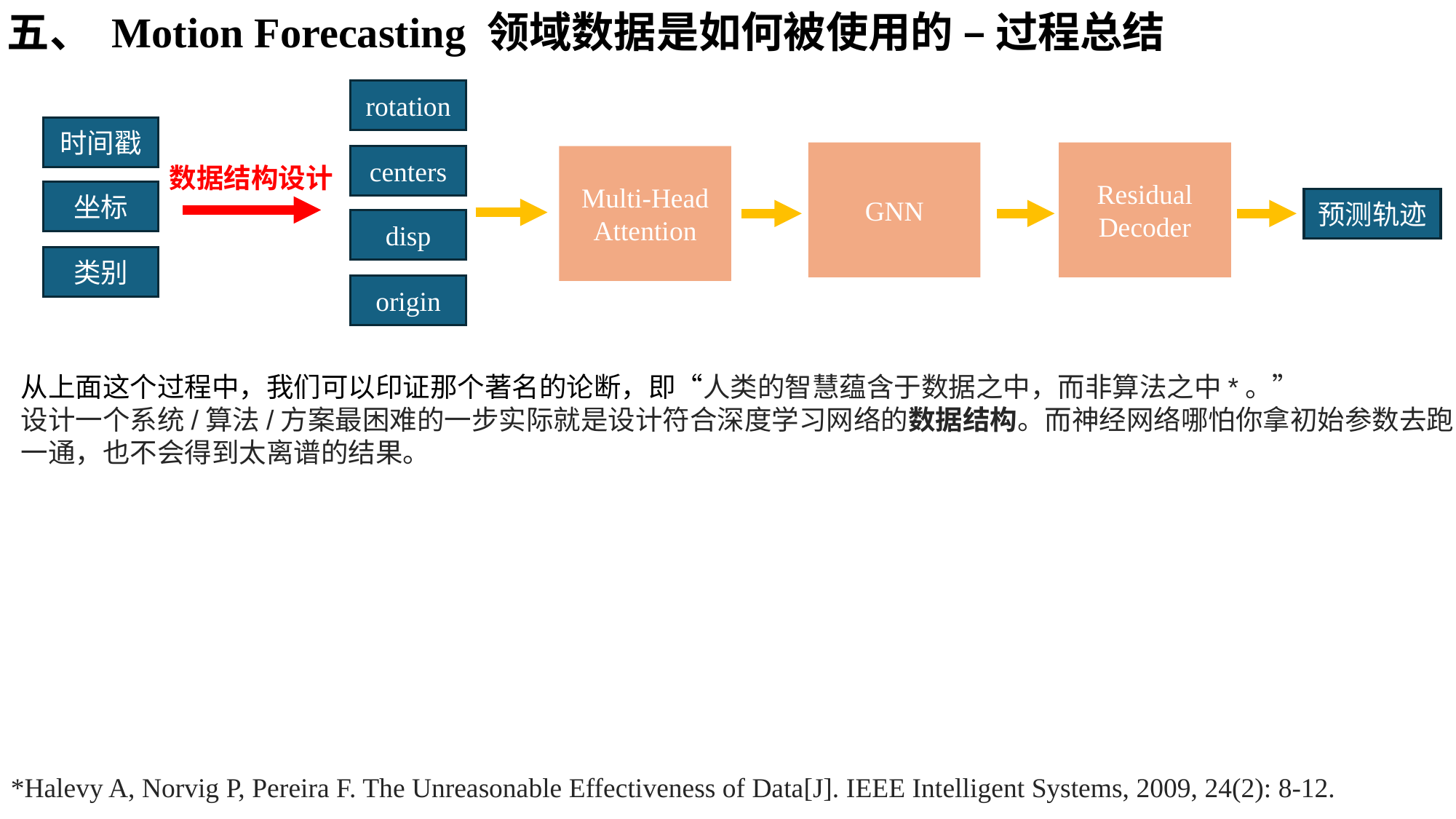

五、 Motion Forecasting 领域数据是如何被使用的 – 过程总结
rotation
时间戳
GNN
Residual Decoder
centers
Multi-Head Attention
数据结构设计
坐标
预测轨迹
disp
类别
origin
从上面这个过程中，我们可以印证那个著名的论断，即“人类的智慧蕴含于数据之中，而非算法之中*。”
设计一个系统/算法/方案最困难的一步实际就是设计符合深度学习网络的数据结构。而神经网络哪怕你拿初始参数去跑
一通，也不会得到太离谱的结果。
*Halevy A, Norvig P, Pereira F. The Unreasonable Effectiveness of Data[J]. IEEE Intelligent Systems, 2009, 24(2): 8-12.